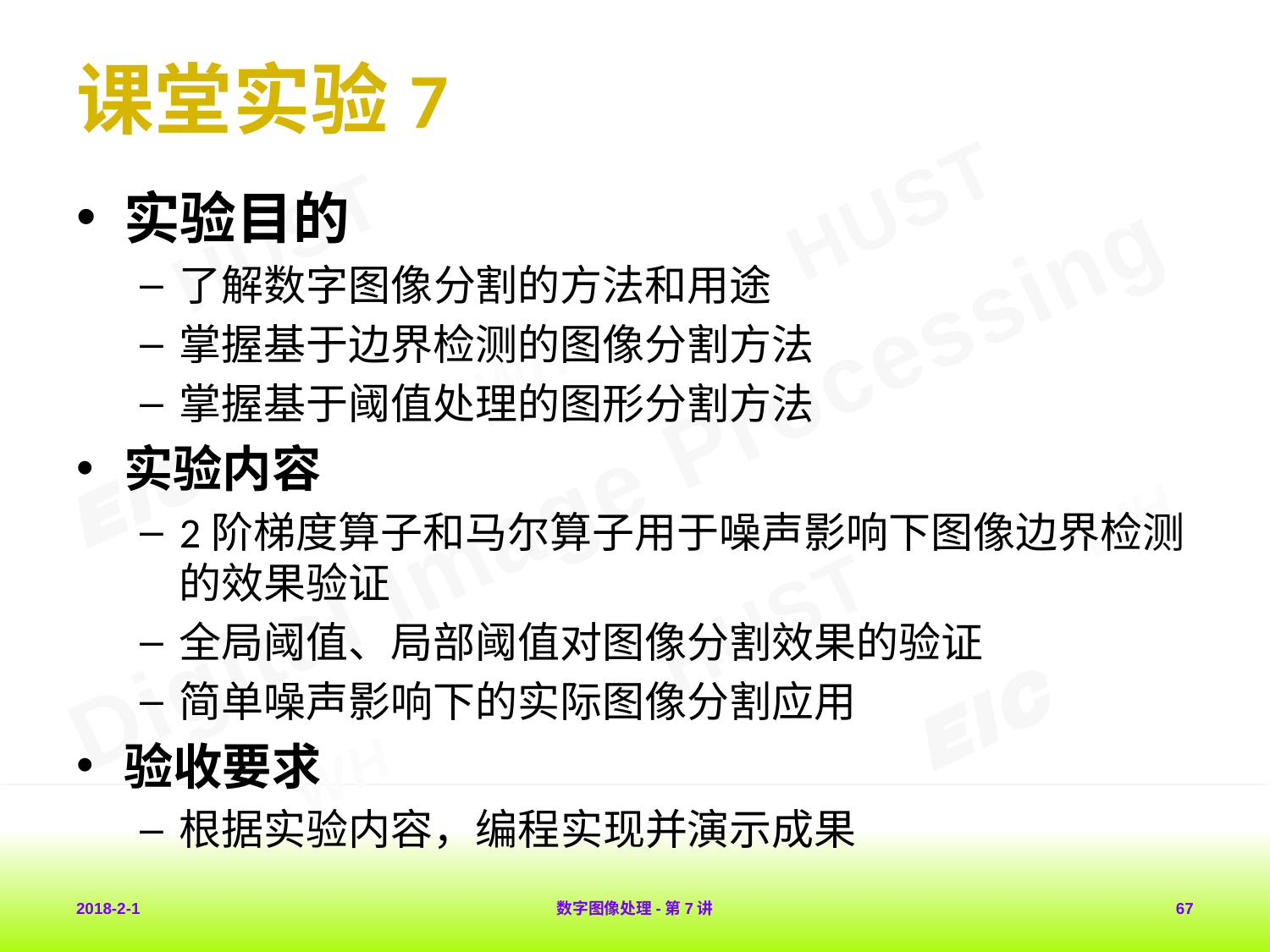

# 课堂实验7
实验目的
了解数字图像分割的方法和用途
掌握基于边界检测的图像分割方法
掌握基于阈值处理的图形分割方法
实验内容
2阶梯度算子和马尔算子用于噪声影响下图像边界检测的效果验证
全局阈值、局部阈值对图像分割效果的验证
简单噪声影响下的实际图像分割应用
验收要求
根据实验内容，编程实现并演示成果

2018-2-1
数字图像处理-第7讲
67